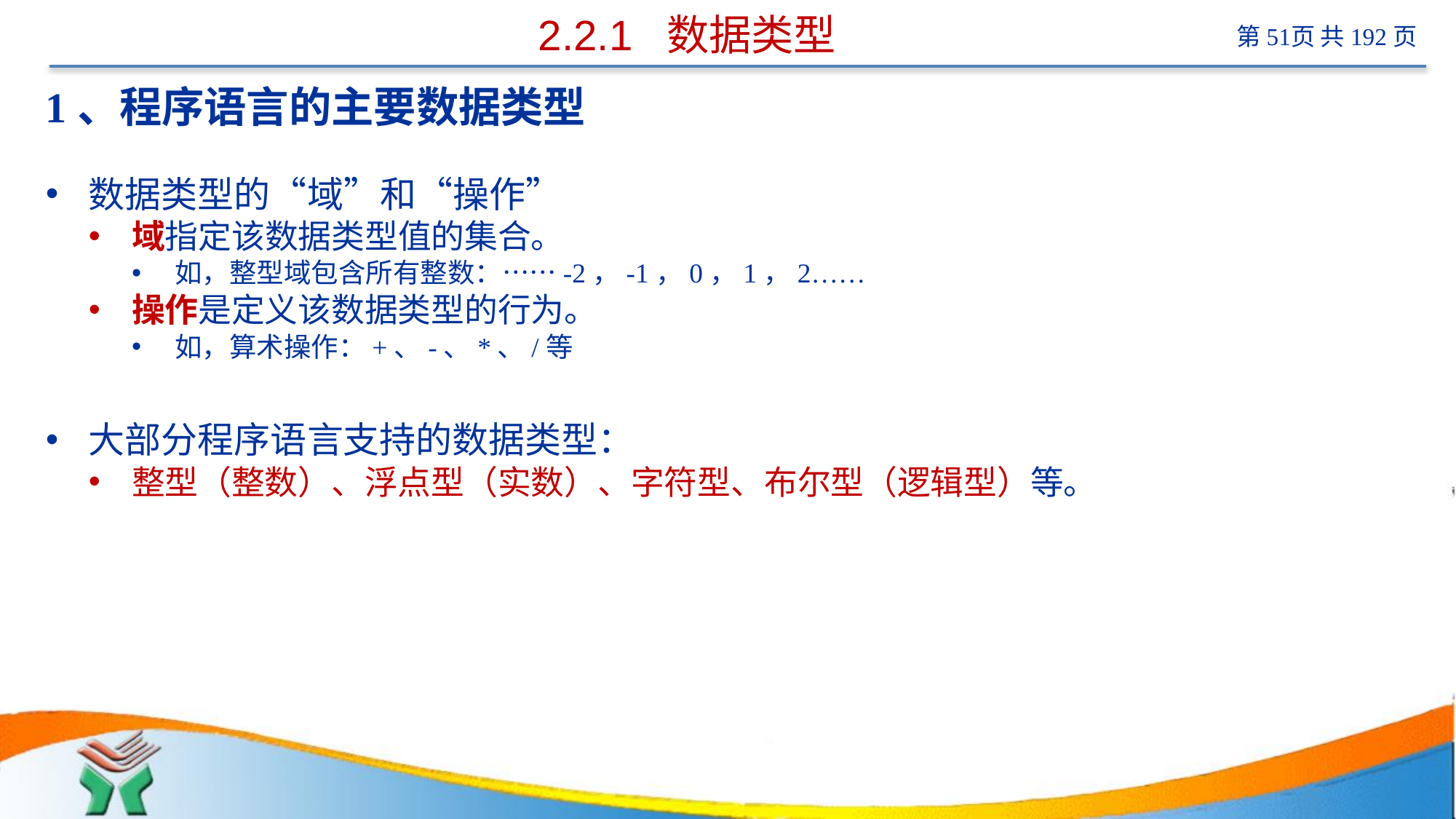

# 2.2.1  数据类型
1、程序语言的主要数据类型

数据类型的“域”和“操作”
域指定该数据类型值的集合。
如，整型域包含所有整数：……-2，-1，0，1，2……
操作是定义该数据类型的行为。
如，算术操作：+、-、*、/等

大部分程序语言支持的数据类型：
整型（整数）、浮点型（实数）、字符型、布尔型（逻辑型）等。